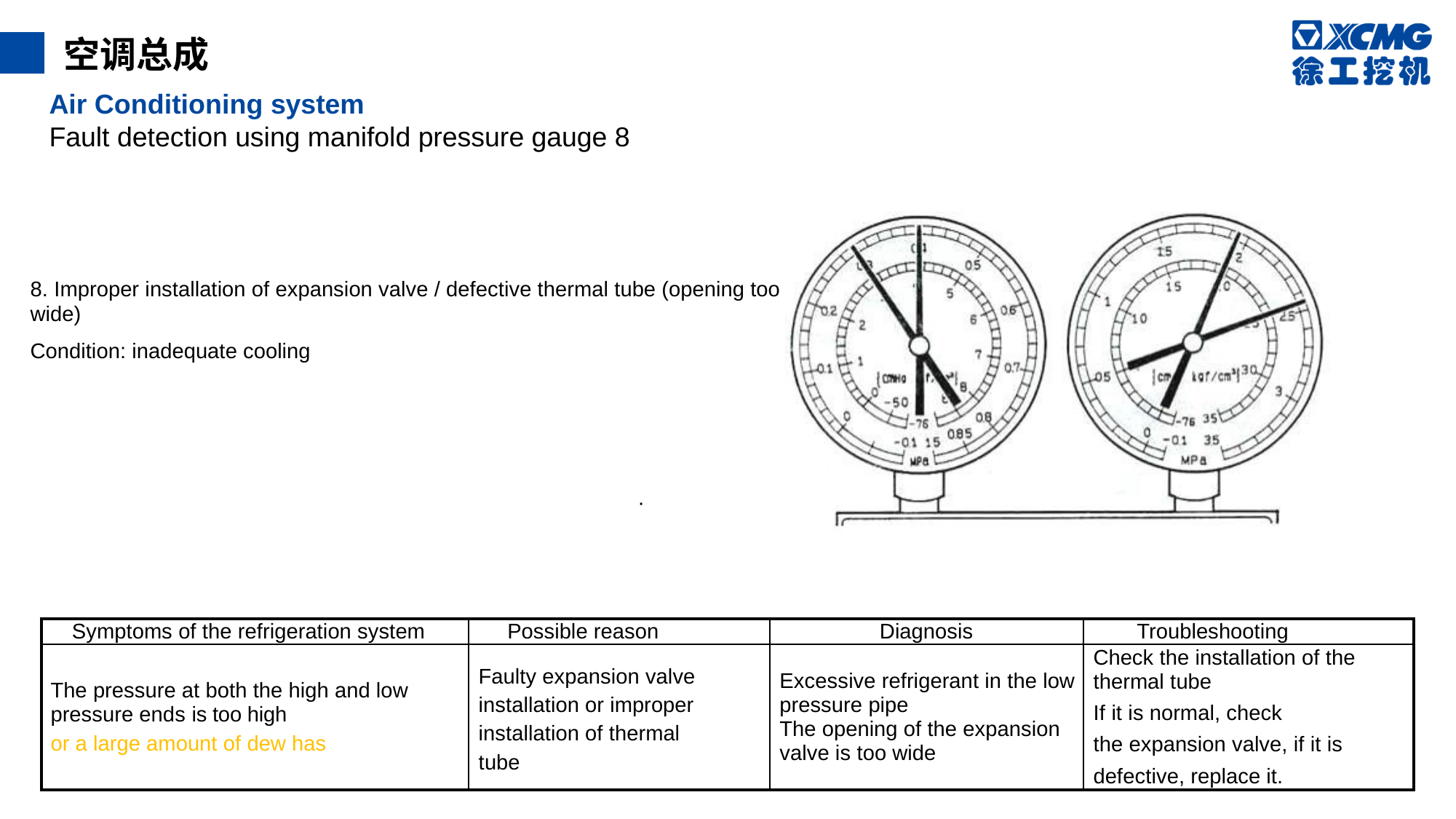

空调总成

Air Conditioning system
Fault detection using manifold pressure gauge 8

8. Improper installation of expansion valve / defective thermal tube (opening too wide)
Condition: inadequate cooling
·
| Symptoms of the refrigeration system | Possible reason | Diagnosis | Troubleshooting |
| --- | --- | --- | --- |
| The pressure at both the high and low pressure ends is too high or a large amount of dew has | Faulty expansion valve installation or improper installation of thermal tube | Excessive refrigerant in the low pressure pipe The opening of the expansion valve is too wide | Check the installation of the thermal tube If it is normal, check the expansion valve, if it is defective, replace it. |